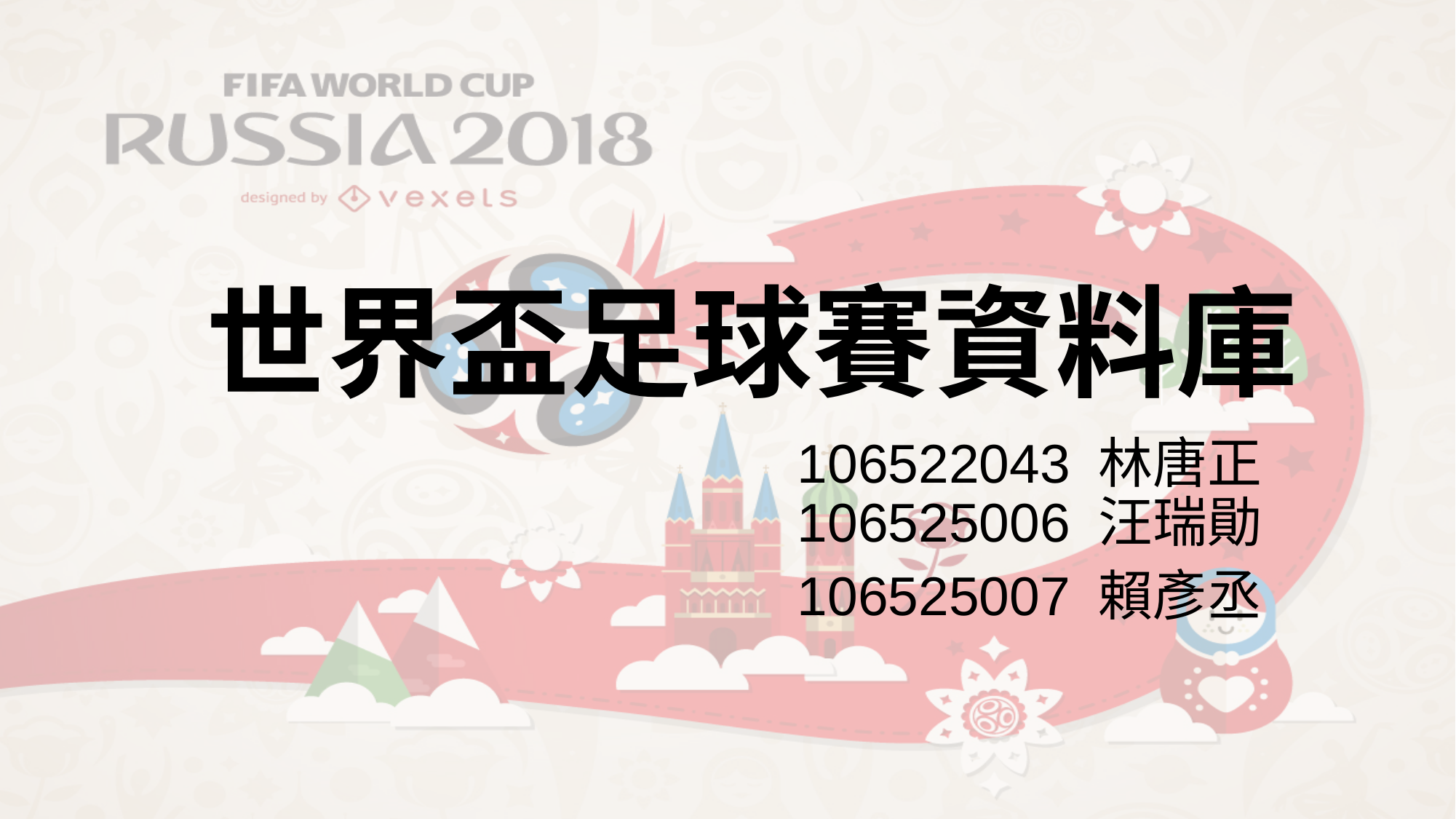

# 世界盃足球賽資料庫
106522043 林唐正
106525006 汪瑞勛
106525007 賴彥丞